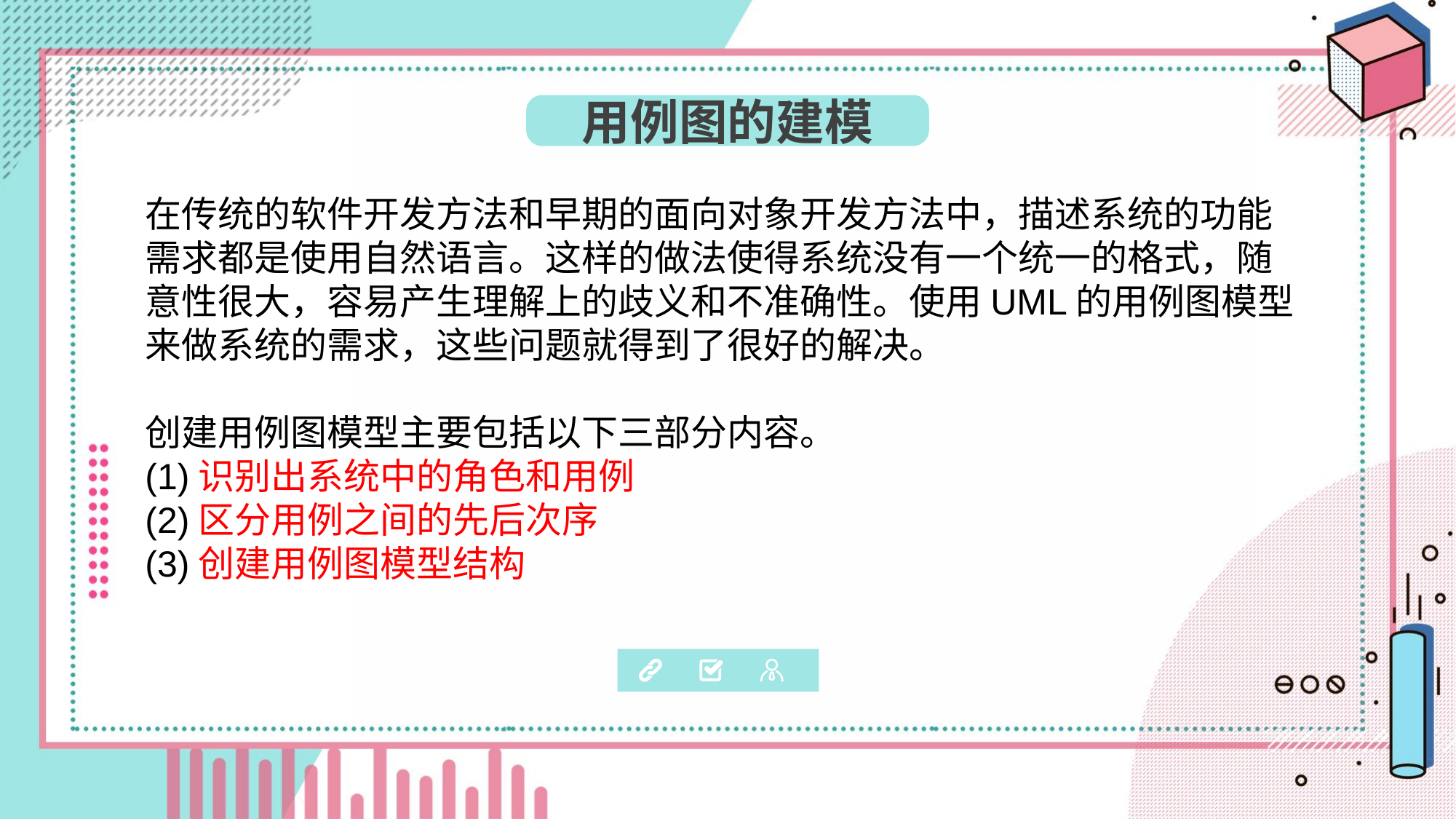

用例图的建模
在传统的软件开发方法和早期的面向对象开发方法中，描述系统的功能需求都是使用自然语言。这样的做法使得系统没有一个统一的格式，随意性很大，容易产生理解上的歧义和不准确性。使用UML的用例图模型来做系统的需求，这些问题就得到了很好的解决。

创建用例图模型主要包括以下三部分内容。
(1)识别出系统中的角色和用例
(2)区分用例之间的先后次序
(3)创建用例图模型结构